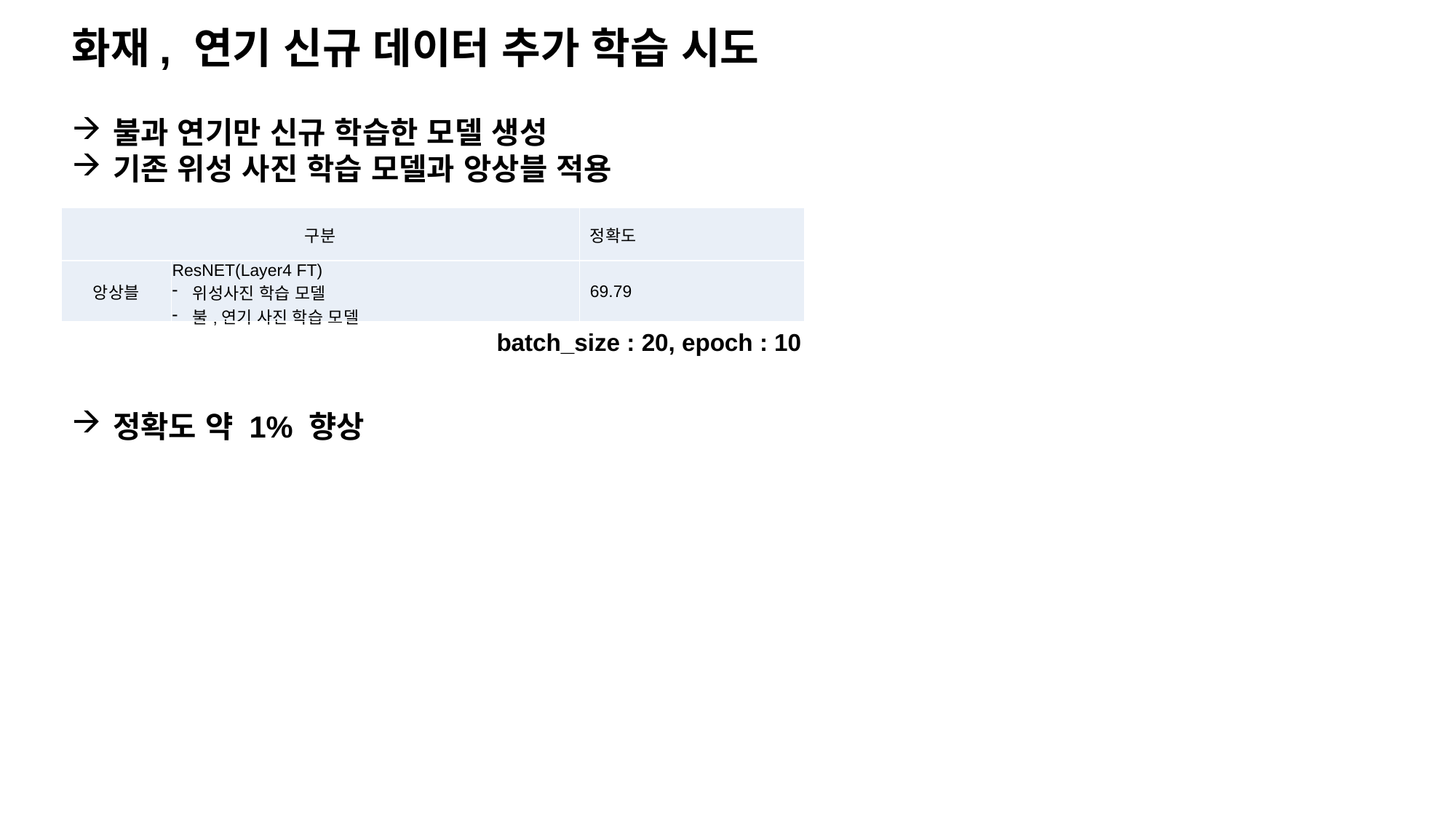

화재, 연기 신규 데이터 추가 학습 시도
불과 연기만 신규 학습한 모델 생성
기존 위성 사진 학습 모델과 앙상블 적용
| 구분 |  | 정확도 |
| --- | --- | --- |
| 앙상블 | ResNET(Layer4 FT) 위성사진 학습 모델 불,연기 사진 학습 모델 | 69.79 |
batch_size : 20, epoch : 10
정확도 약 1% 향상